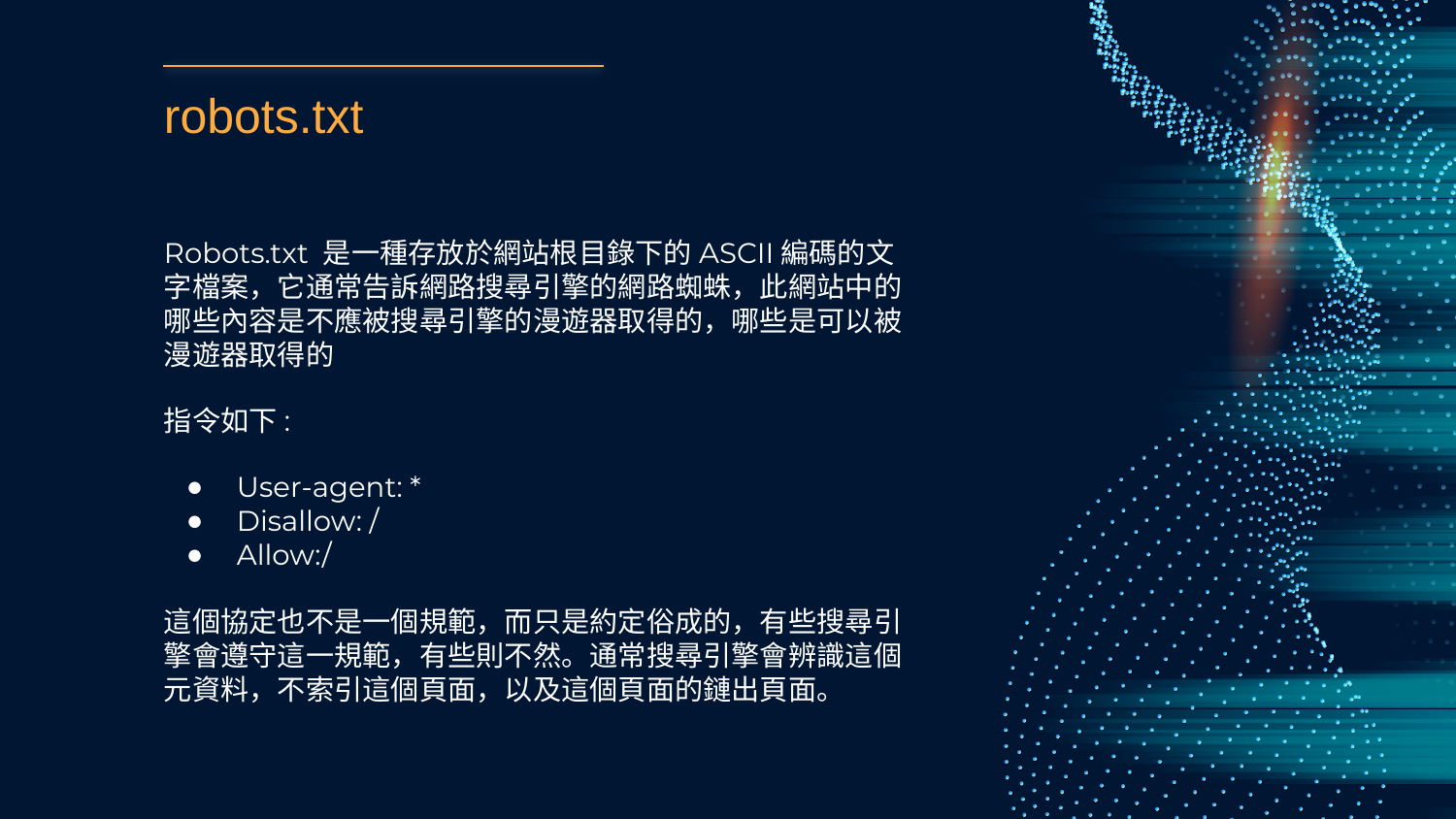

# robots.txt
Robots.txt 是一種存放於網站根目錄下的ASCII編碼的文字檔案，它通常告訴網路搜尋引擎的網路蜘蛛，此網站中的哪些內容是不應被搜尋引擎的漫遊器取得的，哪些是可以被漫遊器取得的
指令如下:
User-agent: *
Disallow: /
Allow:/
這個協定也不是一個規範，而只是約定俗成的，有些搜尋引擎會遵守這一規範，有些則不然。通常搜尋引擎會辨識這個元資料，不索引這個頁面，以及這個頁面的鏈出頁面。